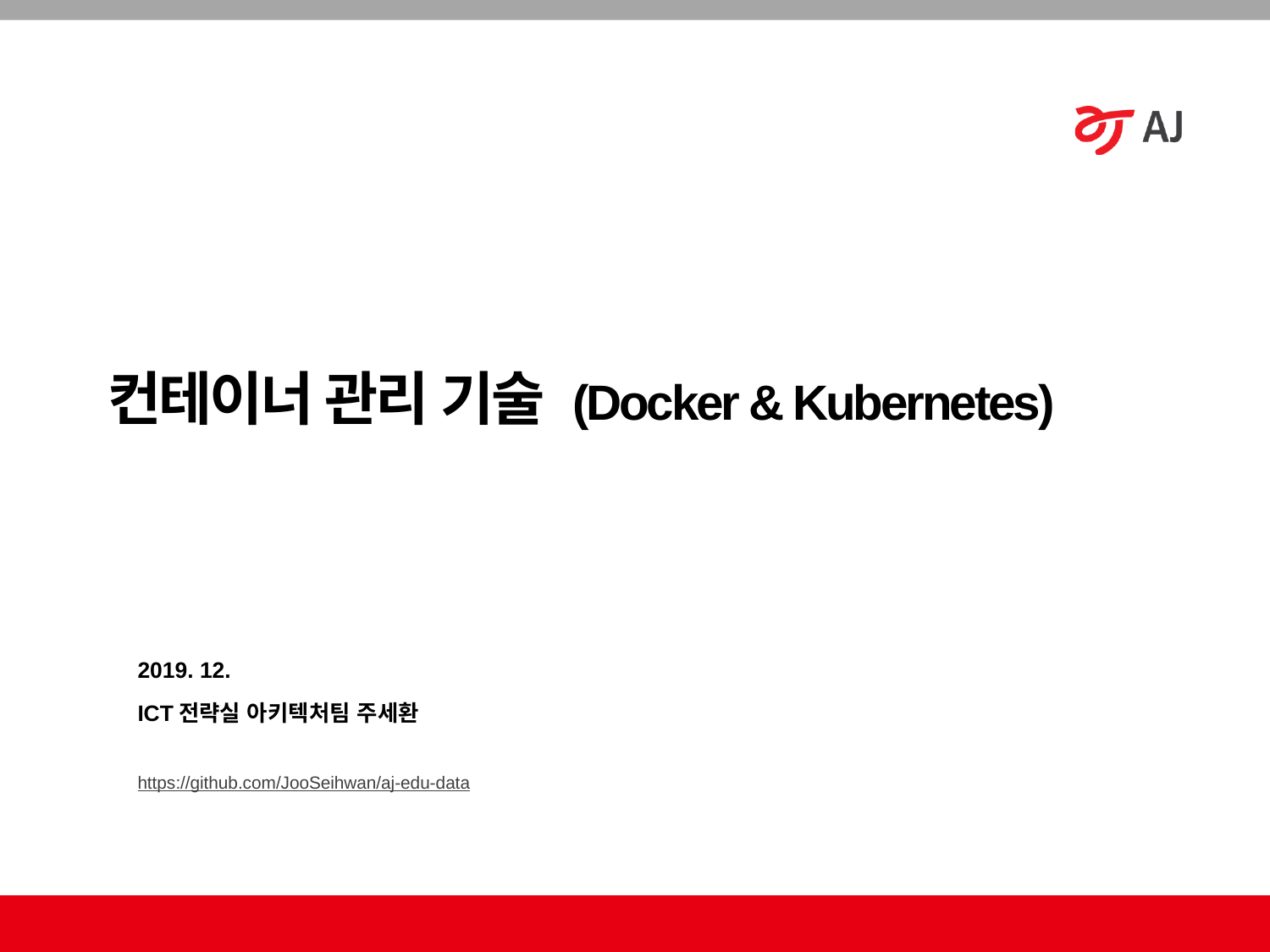

컨테이너 관리 기술 (Docker & Kubernetes)
2019. 12.
ICT전략실 아키텍처팀 주세환
https://github.com/JooSeihwan/aj-edu-data